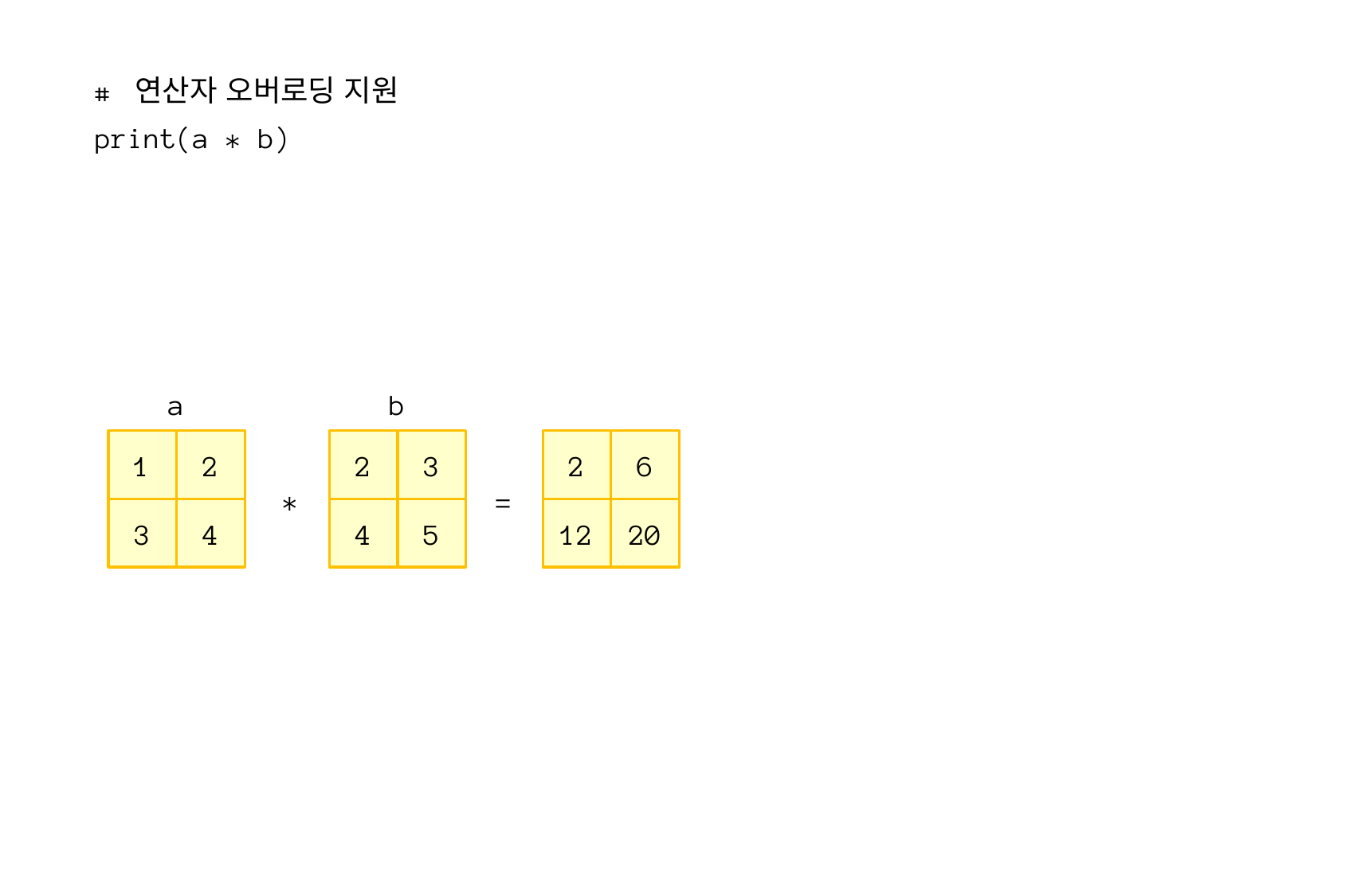

# 연산자 오버로딩 지원
print(a * b)
a
b
6
3
2
2
2
1
*
=
20
5
12
4
4
3